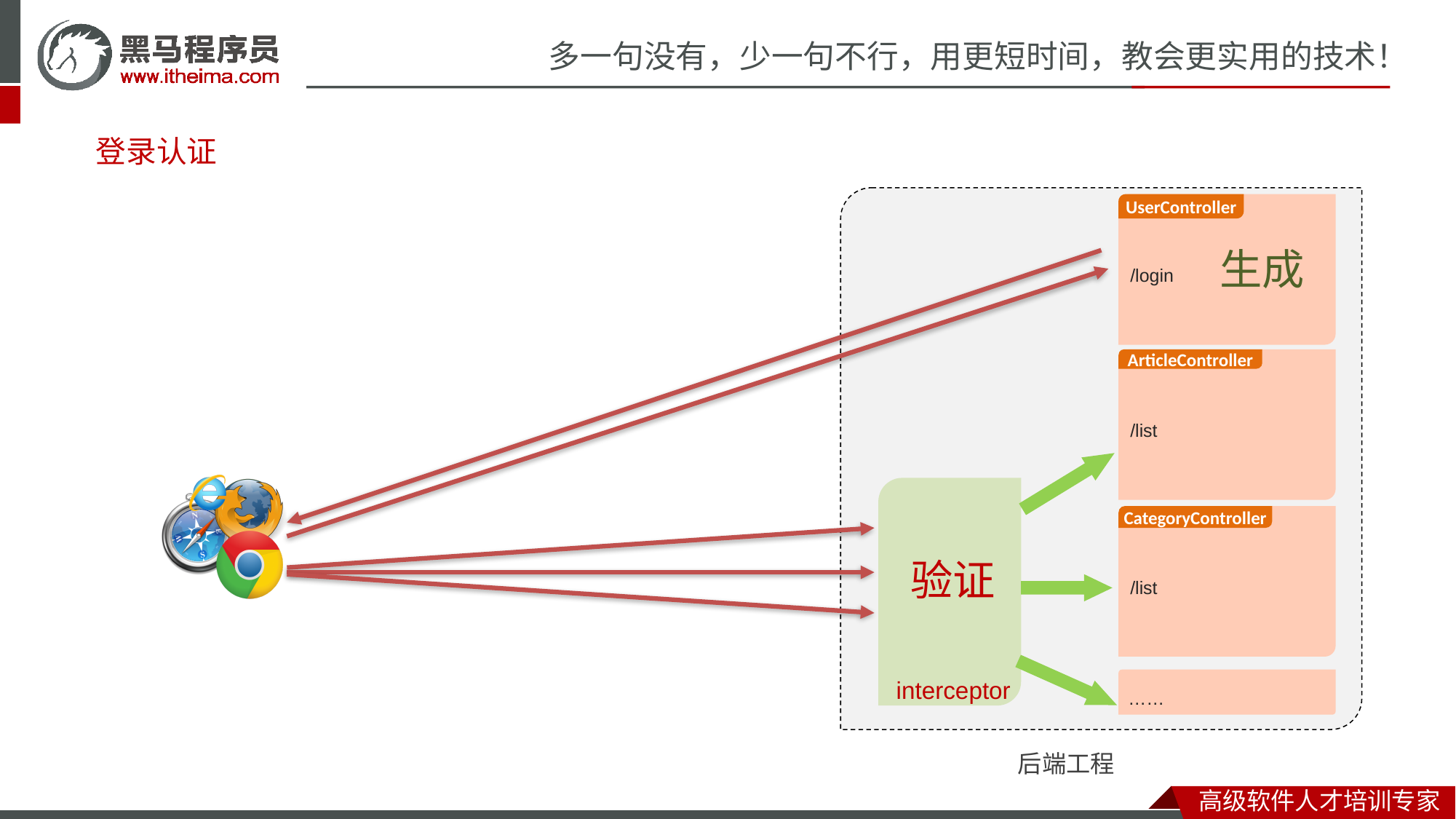

# 登录认证

后端工程
/login
UserController
生成
/list
ArticleController

/list
CategoryController
验证

interceptor
……